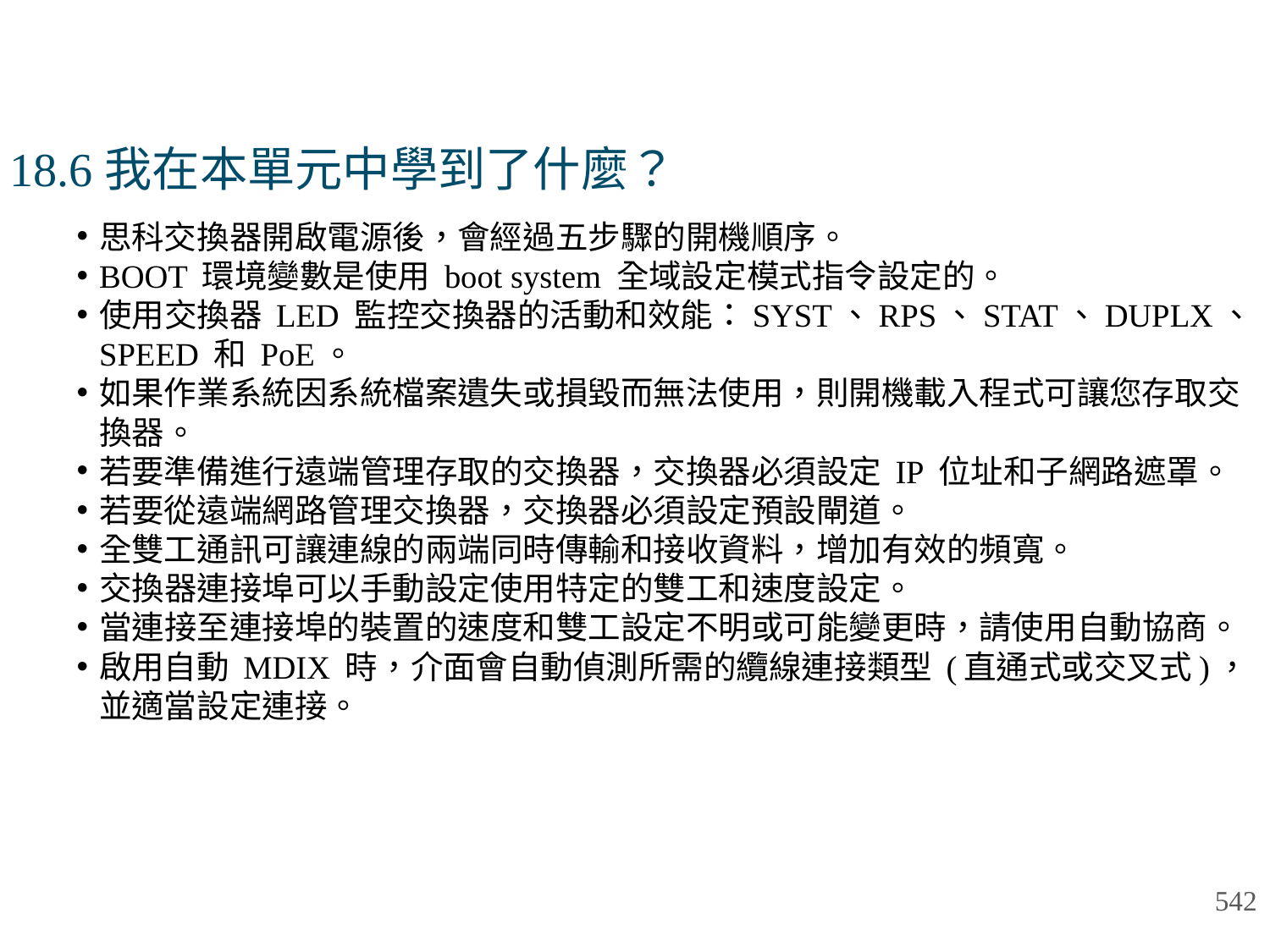

# 18.6我在本單元中學到了什麼？
思科交換器開啟電源後，會經過五步驟的開機順序。
BOOT 環境變數是使用 boot system 全域設定模式指令設定的。
使用交換器 LED 監控交換器的活動和效能：SYST、RPS、STAT、DUPLX、SPEED 和 PoE。
如果作業系統因系統檔案遺失或損毀而無法使用，則開機載入程式可讓您存取交換器。
若要準備進行遠端管理存取的交換器，交換器必須設定 IP 位址和子網路遮罩。
若要從遠端網路管理交換器，交換器必須設定預設閘道。
全雙工通訊可讓連線的兩端同時傳輸和接收資料，增加有效的頻寬。
交換器連接埠可以手動設定使用特定的雙工和速度設定。
當連接至連接埠的裝置的速度和雙工設定不明或可能變更時，請使用自動協商。
啟用自動 MDIX 時，介面會自動偵測所需的纜線連接類型 (直通式或交叉式)，並適當設定連接。

542